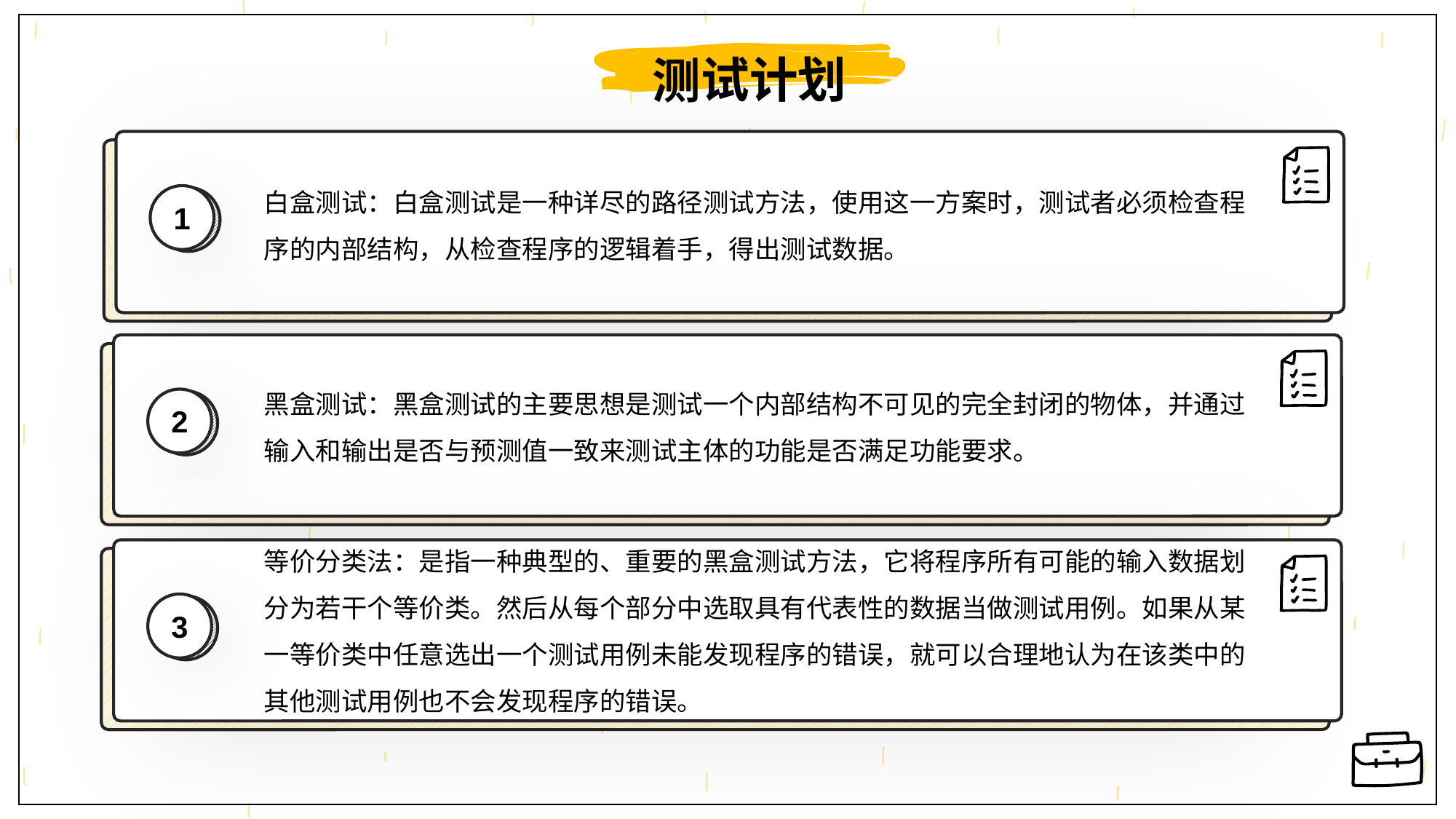

测试计划

白盒测试：白盒测试是一种详尽的路径测试方法，使用这一方案时，测试者必须检查程序的内部结构，从检查程序的逻辑着手，得出测试数据。
1

黑盒测试：黑盒测试的主要思想是测试一个内部结构不可见的完全封闭的物体，并通过输入和输出是否与预测值一致来测试主体的功能是否满足功能要求。
2

等价分类法：是指一种典型的、重要的黑盒测试方法，它将程序所有可能的输入数据划分为若干个等价类。然后从每个部分中选取具有代表性的数据当做测试用例。如果从某一等价类中任意选出一个测试用例未能发现程序的错误，就可以合理地认为在该类中的其他测试用例也不会发现程序的错误。

3